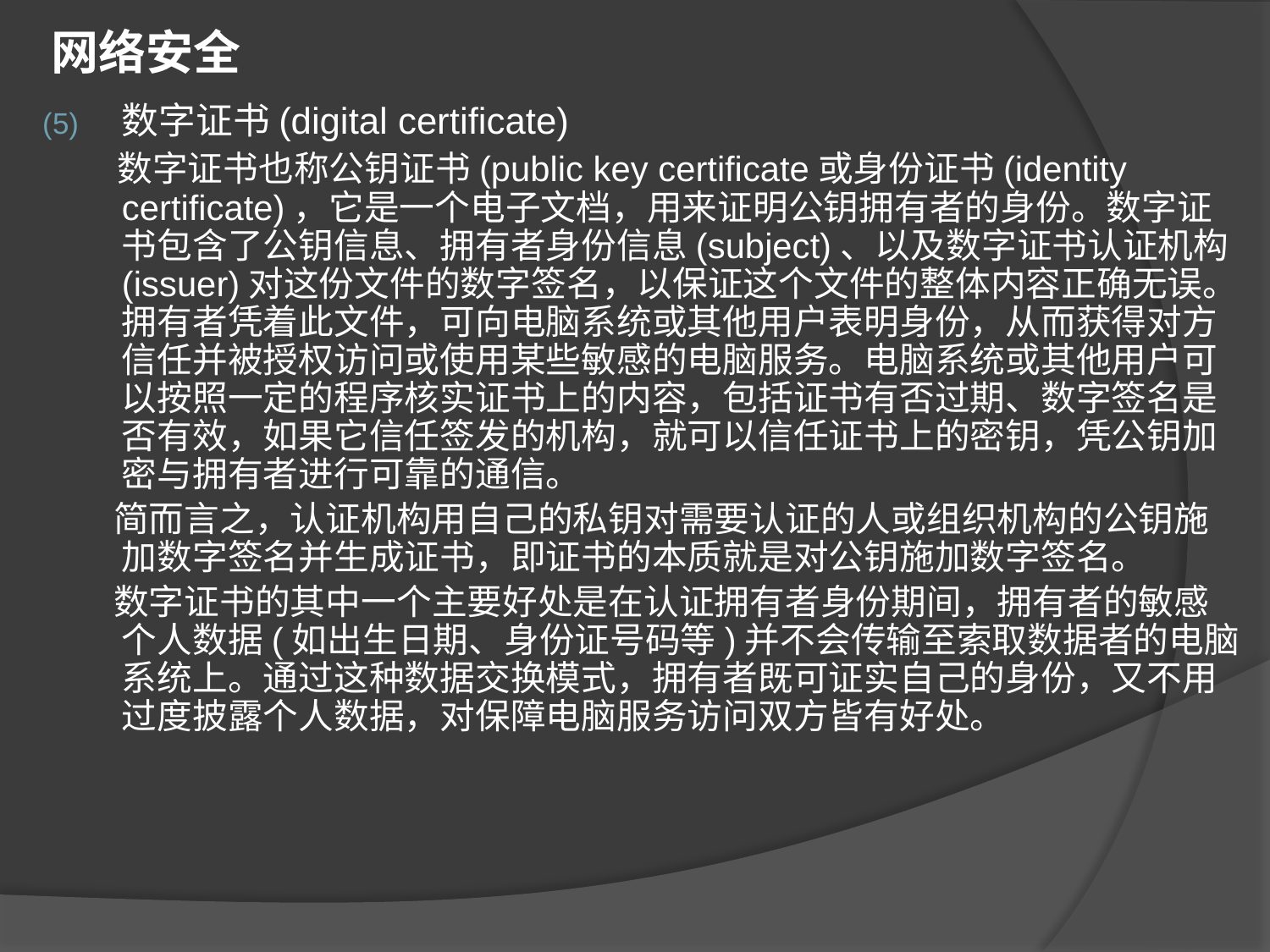

# 网络安全
数字证书(digital certificate)
        数字证书也称公钥证书(public key certificate或身份证书(identity certificate)，它是一个电子文档，用来证明公钥拥有者的身份。数字证书包含了公钥信息、拥有者身份信息(subject)、以及数字证书认证机构(issuer)对这份文件的数字签名，以保证这个文件的整体内容正确无误。拥有者凭着此文件，可向电脑系统或其他用户表明身份，从而获得对方信任并被授权访问或使用某些敏感的电脑服务。电脑系统或其他用户可以按照一定的程序核实证书上的内容，包括证书有否过期、数字签名是否有效，如果它信任签发的机构，就可以信任证书上的密钥，凭公钥加密与拥有者进行可靠的通信。
        简而言之，认证机构用自己的私钥对需要认证的人或组织机构的公钥施加数字签名并生成证书，即证书的本质就是对公钥施加数字签名。
        数字证书的其中一个主要好处是在认证拥有者身份期间，拥有者的敏感个人数据(如出生日期、身份证号码等)并不会传输至索取数据者的电脑系统上。通过这种数据交换模式，拥有者既可证实自己的身份，又不用过度披露个人数据，对保障电脑服务访问双方皆有好处。